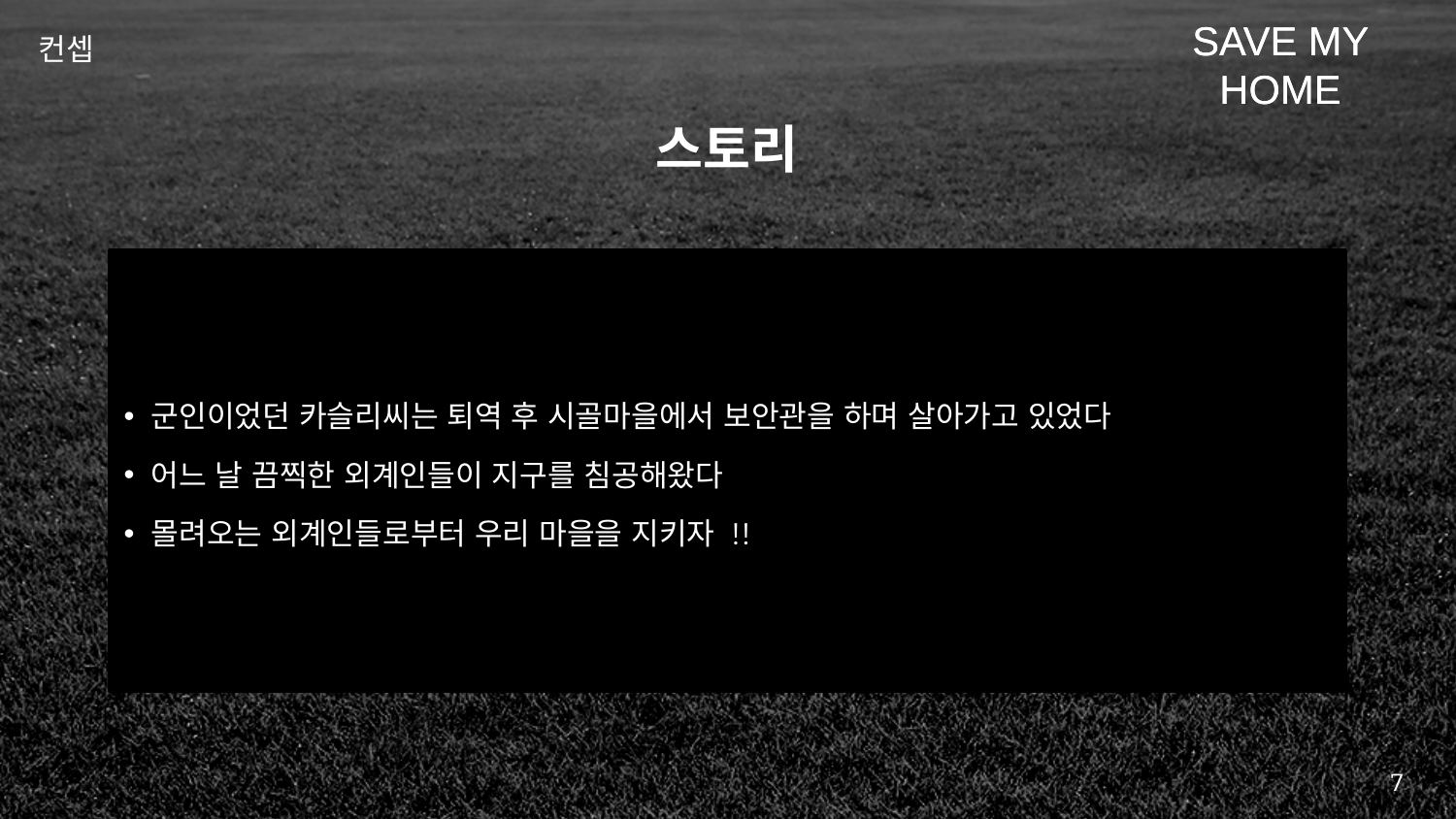

컨셉
Save My home
# 스토리
군인이었던 카슬리씨는 퇴역 후 시골마을에서 보안관을 하며 살아가고 있었다
어느 날 끔찍한 외계인들이 지구를 침공해왔다
몰려오는 외계인들로부터 우리 마을을 지키자 !!